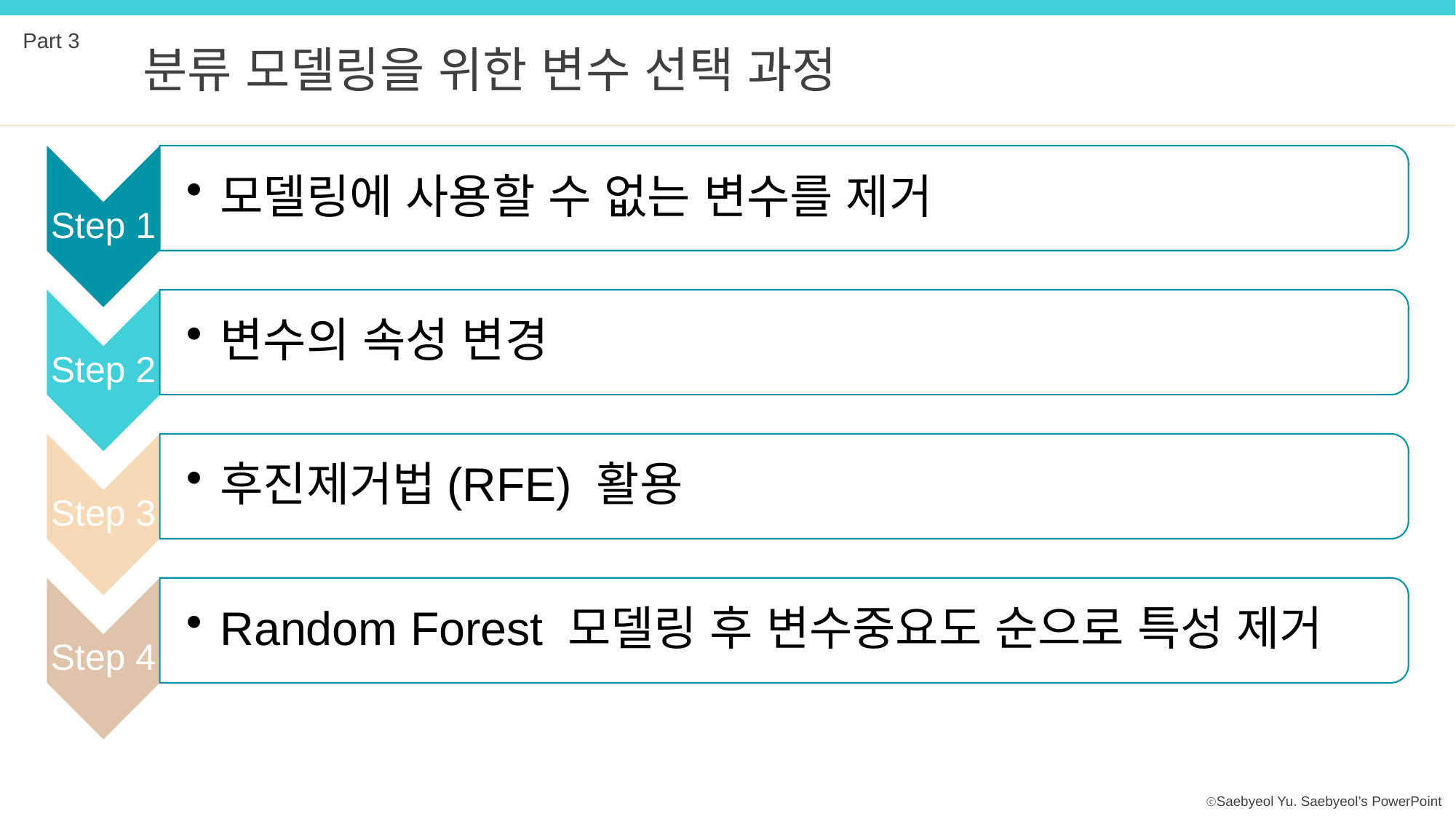

Part 3
분류 모델링을 위한 변수 선택 과정
Step 1
모델링에 사용할 수 없는 변수를 제거
Step 2
변수의 속성 변경
Step 3
후진제거법(RFE) 활용
Step 4
Random Forest 모델링 후 변수중요도 순으로 특성 제거